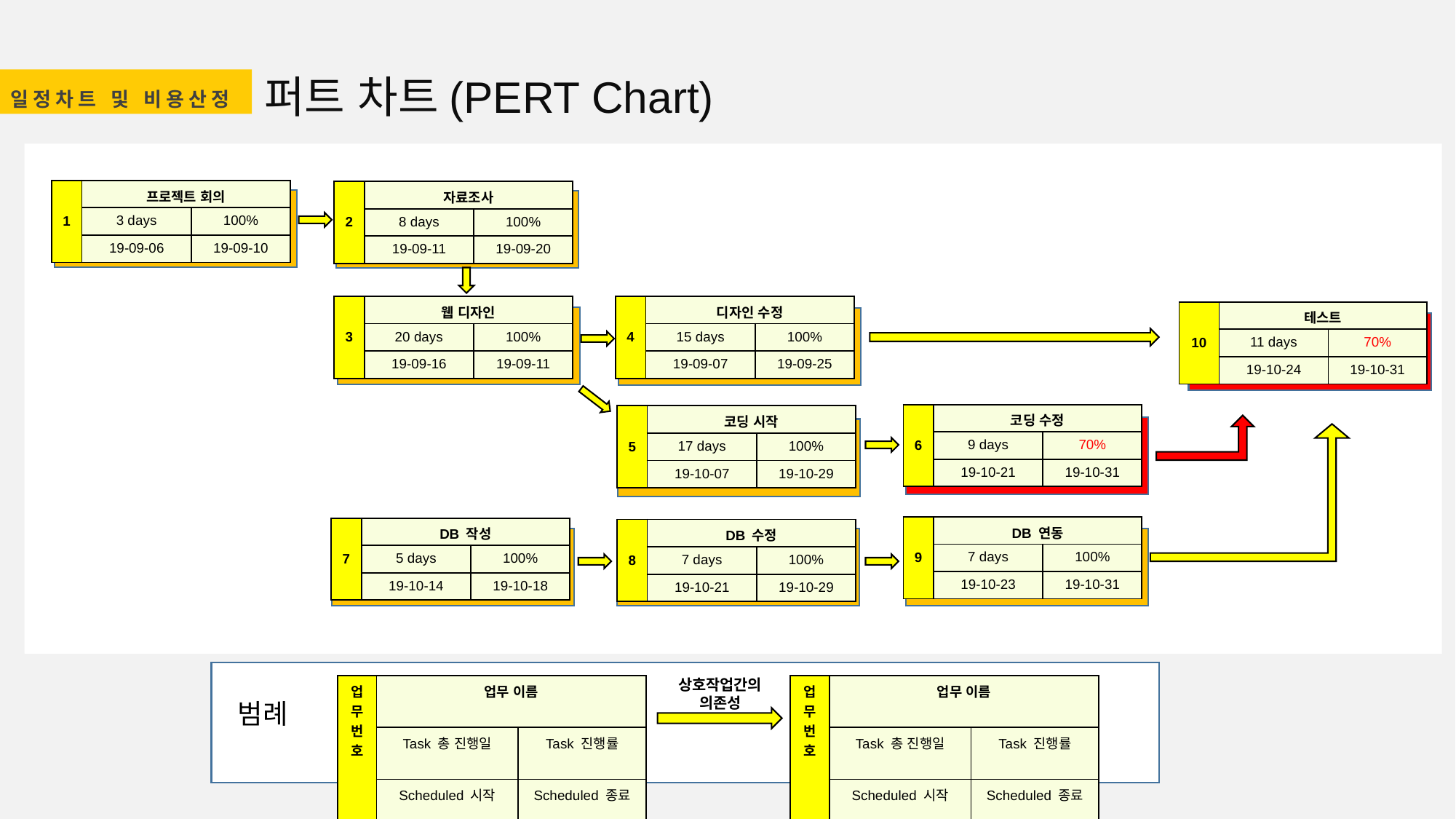

퍼트 차트(PERT Chart)
일정차트 및 비용산정

| 1 | 프로젝트 회의 |  |
| --- | --- | --- |
|  | 3 days | 100% |
|  | 19-09-06 | 19-09-10 |
| 2 | 자료조사 |  |
| --- | --- | --- |
|  | 8 days | 100% |
|  | 19-09-11 | 19-09-20 |

| 3 | 웹 디자인 |  |
| --- | --- | --- |
|  | 20 days | 100% |
|  | 19-09-16 | 19-09-11 |
| 4 | 디자인 수정 |  |
| --- | --- | --- |
|  | 15 days | 100% |
|  | 19-09-07 | 19-09-25 |
| 10 | 테스트 |  |
| --- | --- | --- |
|  | 11 days | 70% |
|  | 19-10-24 | 19-10-31 |

| 6 | 코딩 수정 |  |
| --- | --- | --- |
|  | 9 days | 70% |
|  | 19-10-21 | 19-10-31 |
| 5 | 코딩 시작 |  |
| --- | --- | --- |
|  | 17 days | 100% |
|  | 19-10-07 | 19-10-29 |

| 9 | DB 연동 |  |
| --- | --- | --- |
|  | 7 days | 100% |
|  | 19-10-23 | 19-10-31 |
| 7 | DB 작성 |  |
| --- | --- | --- |
|  | 5 days | 100% |
|  | 19-10-14 | 19-10-18 |
| 8 | DB 수정 |  |
| --- | --- | --- |
|  | 7 days | 100% |
|  | 19-10-21 | 19-10-29 |

상호작업간의
의존성
| 업무 번호 | 업무 이름 |  |
| --- | --- | --- |
|  | Task 총 진행일 | Task 진행률 |
|  | Scheduled 시작 | Scheduled 종료 |
| 업무 번호 | 업무 이름 |  |
| --- | --- | --- |
|  | Task 총 진행일 | Task 진행률 |
|  | Scheduled 시작 | Scheduled 종료 |
범례